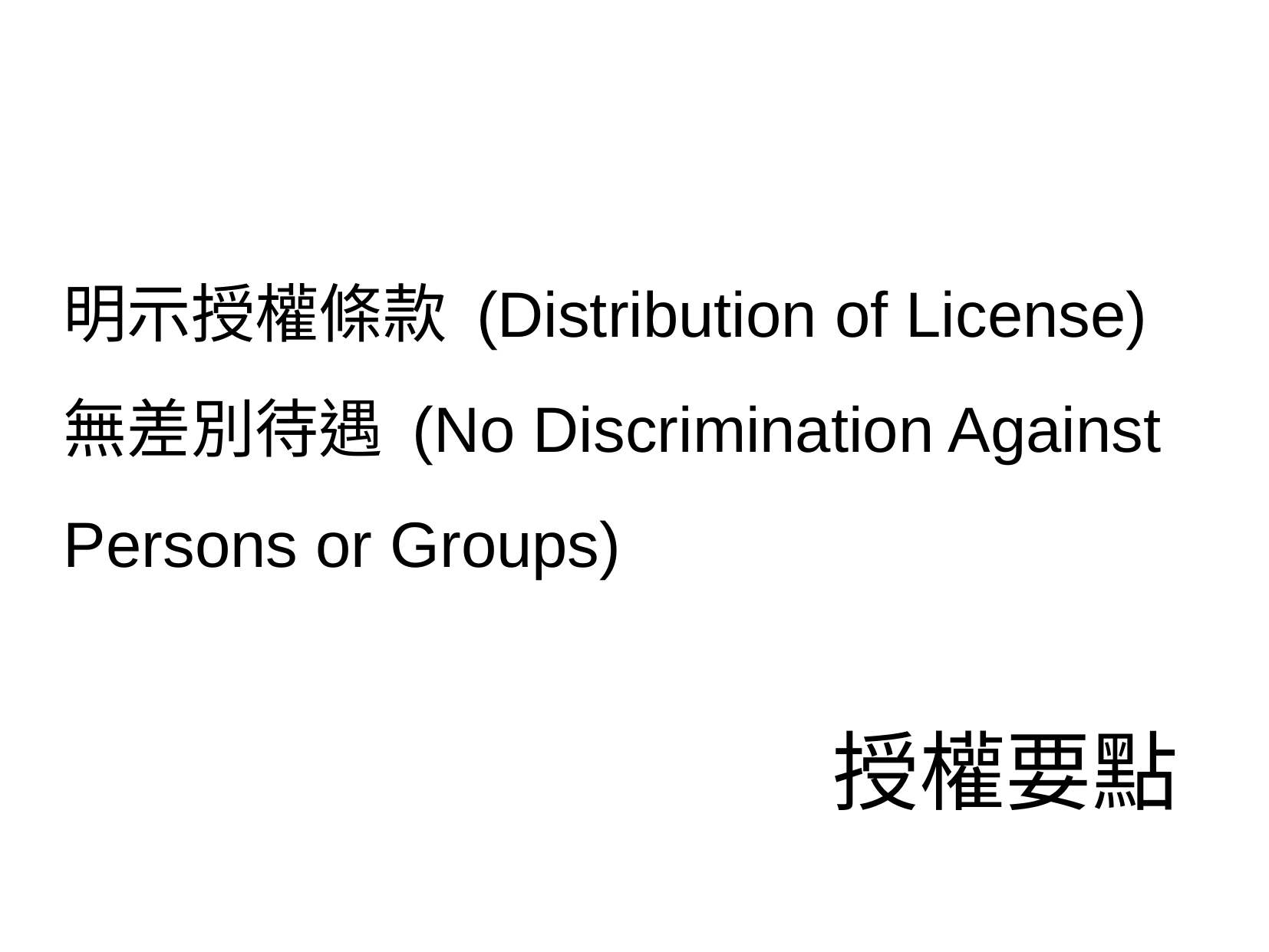

明示授權條款 (Distribution of License)
無差別待遇 (No Discrimination Against Persons or Groups)
授權要點